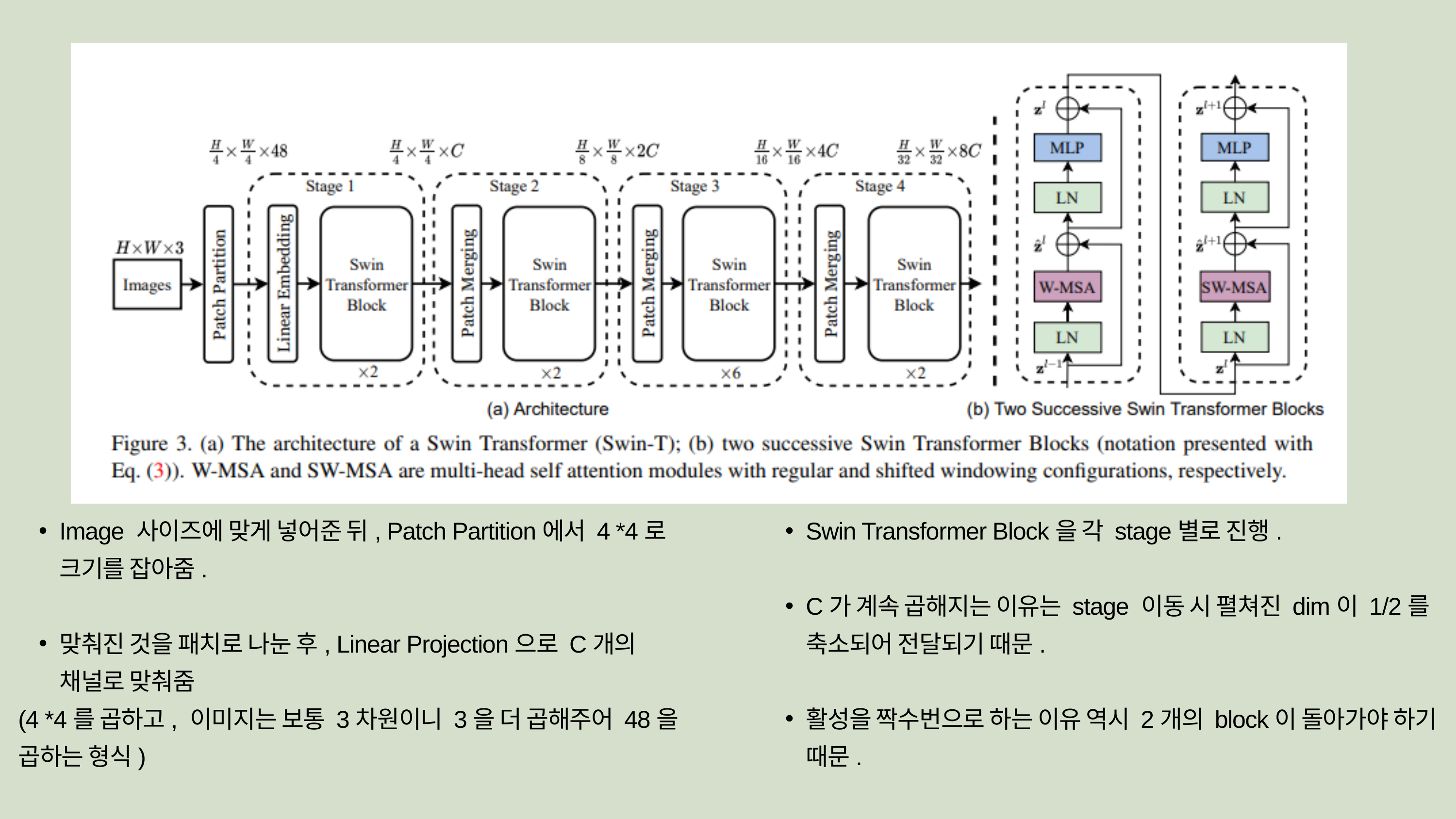

Image 사이즈에 맞게 넣어준 뒤, Patch Partition에서 4 *4로 크기를 잡아줌.

맞춰진 것을 패치로 나눈 후, Linear Projection으로 C개의 채널로 맞춰줌
(4 *4를 곱하고, 이미지는 보통 3차원이니 3을 더 곱해주어 48을 곱하는 형식)
Swin Transformer Block을 각 stage별로 진행.

C가 계속 곱해지는 이유는 stage 이동 시 펼쳐진 dim이 1/2를 축소되어 전달되기 때문.

활성을 짝수번으로 하는 이유 역시 2개의 block이 돌아가야 하기 때문.